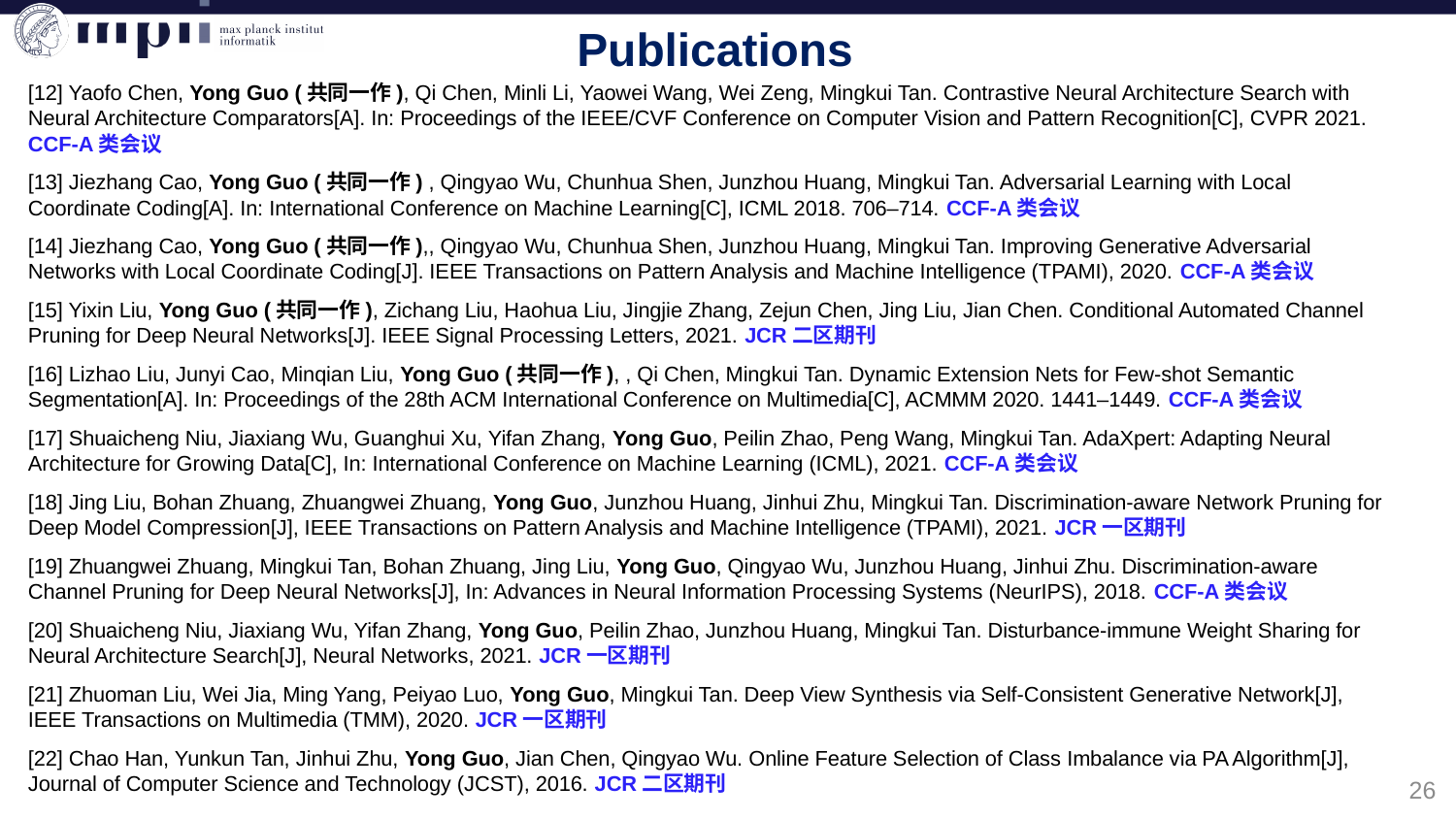

Publications
[12] Yaofo Chen, Yong Guo (共同一作), Qi Chen, Minli Li, Yaowei Wang, Wei Zeng, Mingkui Tan. Contrastive Neural Architecture Search with Neural Architecture Comparators[A]. In: Proceedings of the IEEE/CVF Conference on Computer Vision and Pattern Recognition[C], CVPR 2021. CCF-A类会议
[13] Jiezhang Cao, Yong Guo (共同一作) , Qingyao Wu, Chunhua Shen, Junzhou Huang, Mingkui Tan. Adversarial Learning with Local Coordinate Coding[A]. In: International Conference on Machine Learning[C], ICML 2018. 706–714. CCF-A类会议
[14] Jiezhang Cao, Yong Guo (共同一作),, Qingyao Wu, Chunhua Shen, Junzhou Huang, Mingkui Tan. Improving Generative Adversarial Networks with Local Coordinate Coding[J]. IEEE Transactions on Pattern Analysis and Machine Intelligence (TPAMI), 2020. CCF-A类会议
[15] Yixin Liu, Yong Guo (共同一作), Zichang Liu, Haohua Liu, Jingjie Zhang, Zejun Chen, Jing Liu, Jian Chen. Conditional Automated Channel Pruning for Deep Neural Networks[J]. IEEE Signal Processing Letters, 2021. JCR二区期刊
[16] Lizhao Liu, Junyi Cao, Minqian Liu, Yong Guo (共同一作), , Qi Chen, Mingkui Tan. Dynamic Extension Nets for Few-shot Semantic Segmentation[A]. In: Proceedings of the 28th ACM International Conference on Multimedia[C], ACMMM 2020. 1441–1449. CCF-A类会议
[17] Shuaicheng Niu, Jiaxiang Wu, Guanghui Xu, Yifan Zhang, Yong Guo, Peilin Zhao, Peng Wang, Mingkui Tan. AdaXpert: Adapting Neural Architecture for Growing Data[C], In: International Conference on Machine Learning (ICML), 2021. CCF-A类会议
[18] Jing Liu, Bohan Zhuang, Zhuangwei Zhuang, Yong Guo, Junzhou Huang, Jinhui Zhu, Mingkui Tan. Discrimination-aware Network Pruning for Deep Model Compression[J], IEEE Transactions on Pattern Analysis and Machine Intelligence (TPAMI), 2021. JCR一区期刊
[19] Zhuangwei Zhuang, Mingkui Tan, Bohan Zhuang, Jing Liu, Yong Guo, Qingyao Wu, Junzhou Huang, Jinhui Zhu. Discrimination-aware Channel Pruning for Deep Neural Networks[J], In: Advances in Neural Information Processing Systems (NeurIPS), 2018. CCF-A类会议
[20] Shuaicheng Niu, Jiaxiang Wu, Yifan Zhang, Yong Guo, Peilin Zhao, Junzhou Huang, Mingkui Tan. Disturbance-immune Weight Sharing for Neural Architecture Search[J], Neural Networks, 2021. JCR一区期刊
[21] Zhuoman Liu, Wei Jia, Ming Yang, Peiyao Luo, Yong Guo, Mingkui Tan. Deep View Synthesis via Self-Consistent Generative Network[J], IEEE Transactions on Multimedia (TMM), 2020. JCR一区期刊
[22] Chao Han, Yunkun Tan, Jinhui Zhu, Yong Guo, Jian Chen, Qingyao Wu. Online Feature Selection of Class Imbalance via PA Algorithm[J], Journal of Computer Science and Technology (JCST), 2016. JCR二区期刊
26